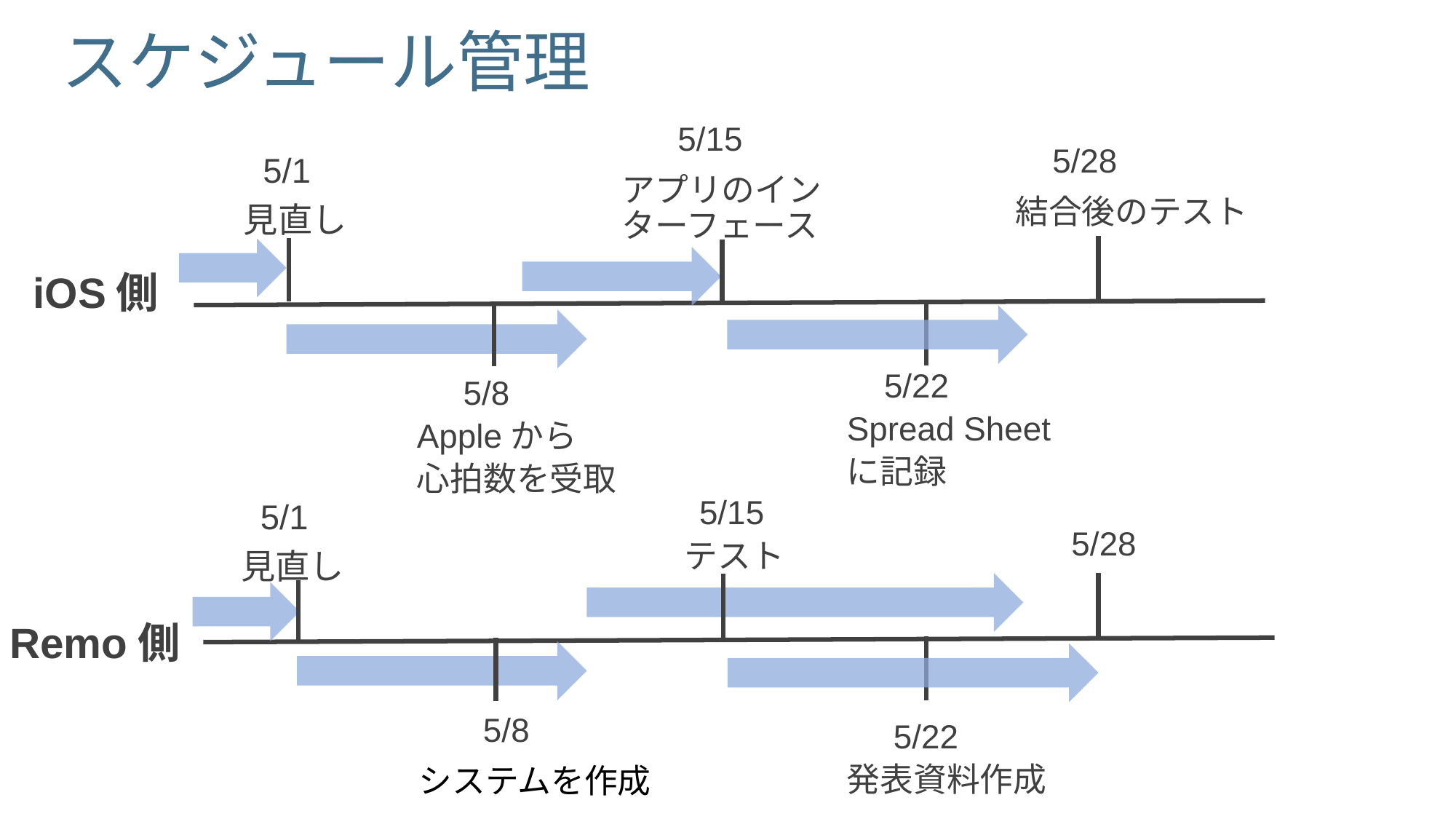

# スケジュール管理
      5/15
アプリのインターフェース
    5/28
結合後のテスト
  5/1
見直し

iOS側

    5/22
Spread Sheet
に記録
     5/8
Appleから
心拍数を受取

  5/1
見直し

      5/15
　 テスト
    5/28

Remo側

  　5/8
システムを作成
     5/22
発表資料作成